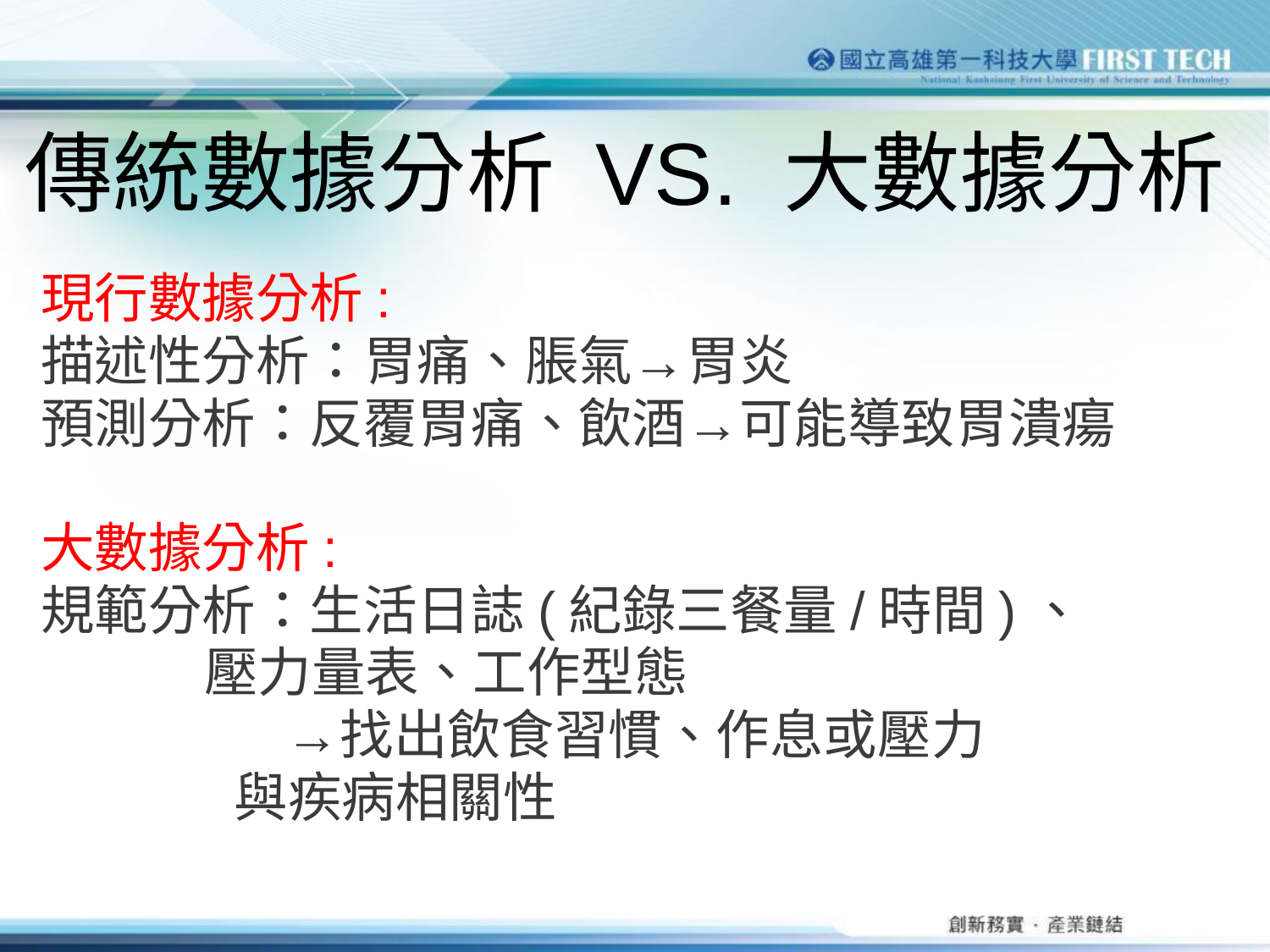

# 傳統數據分析 VS. 大數據分析
現行數據分析:
描述性分析：胃痛、脹氣→胃炎
預測分析：反覆胃痛、飲酒→可能導致胃潰瘍

大數據分析:
規範分析：生活日誌(紀錄三餐量/時間)、
          壓力量表、工作型態
　　　　  →找出飲食習慣、作息或壓力
            與疾病相關性